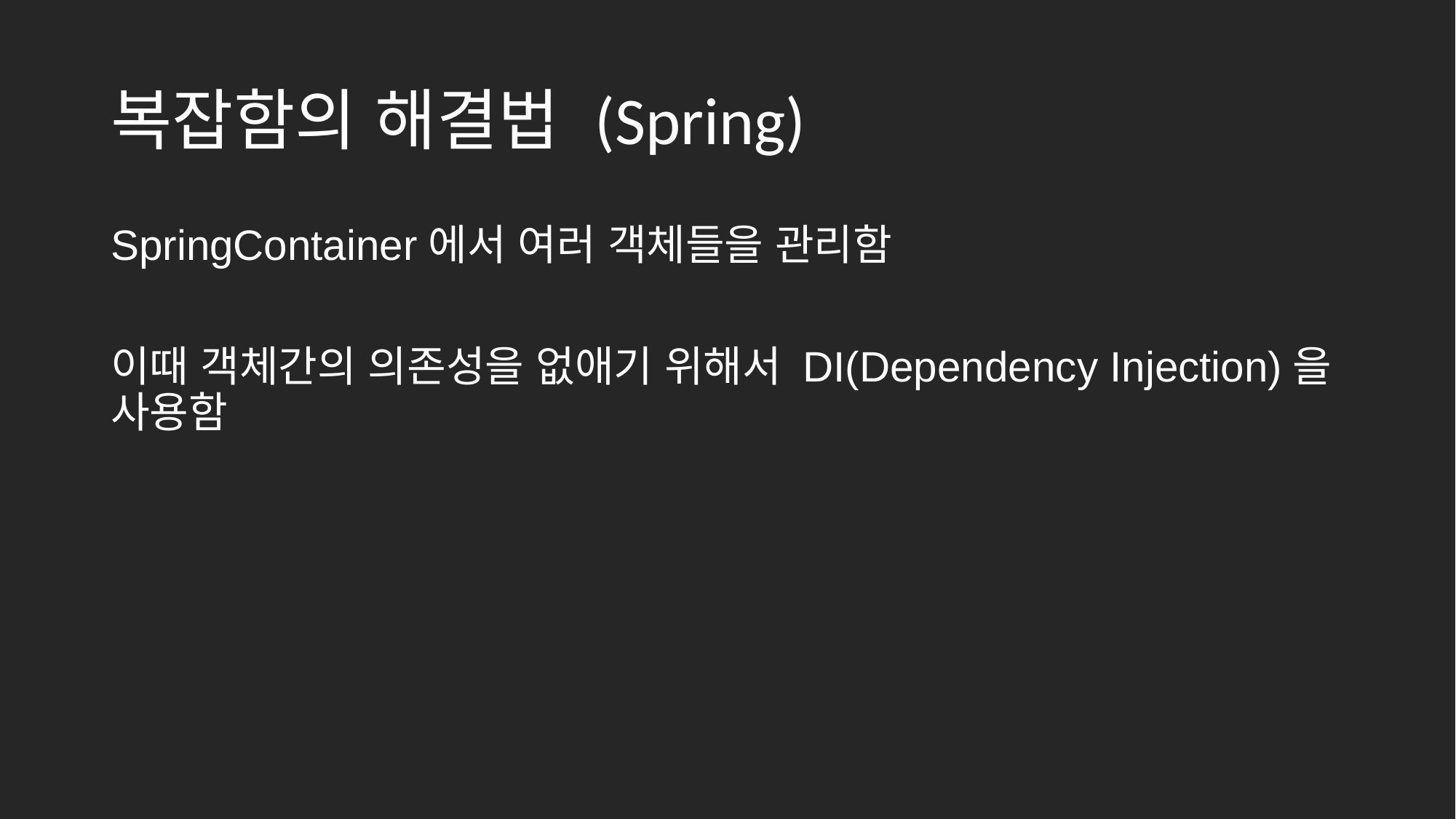

# 복잡함의 해결법 (Spring)
SpringContainer에서 여러 객체들을 관리함

이때 객체간의 의존성을 없애기 위해서 DI(Dependency Injection)을 사용함